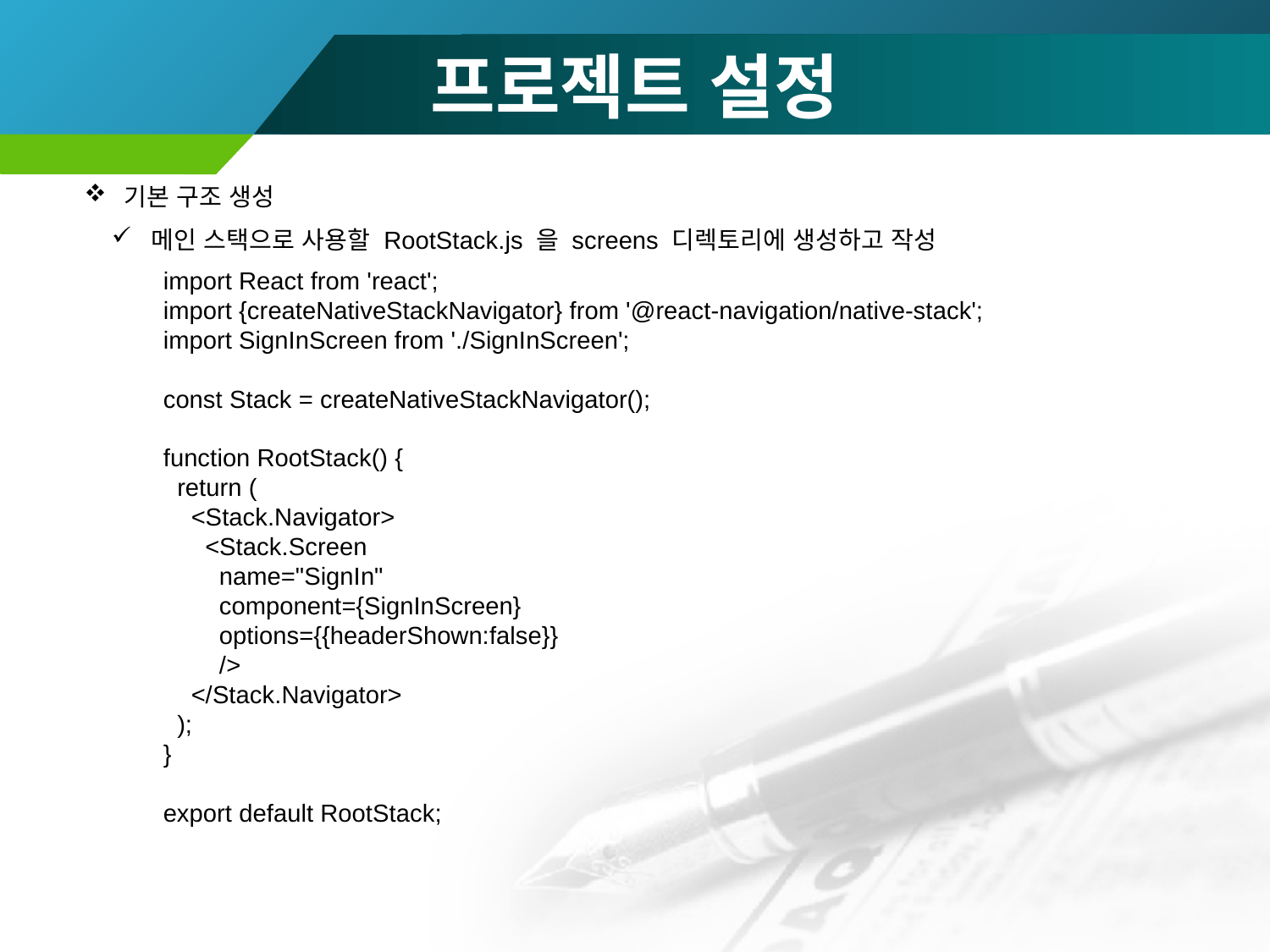

# 프로젝트 설정
기본 구조 생성
메인 스택으로 사용할 RootStack.js 을 screens 디렉토리에 생성하고 작성
import React from 'react';
import {createNativeStackNavigator} from '@react-navigation/native-stack';
import SignInScreen from './SignInScreen';

const Stack = createNativeStackNavigator();

function RootStack() {
  return (
    <Stack.Navigator>
      <Stack.Screen
        name="SignIn"
        component={SignInScreen}
        options={{headerShown:false}}
        />
    </Stack.Navigator>
  );
}

export default RootStack;